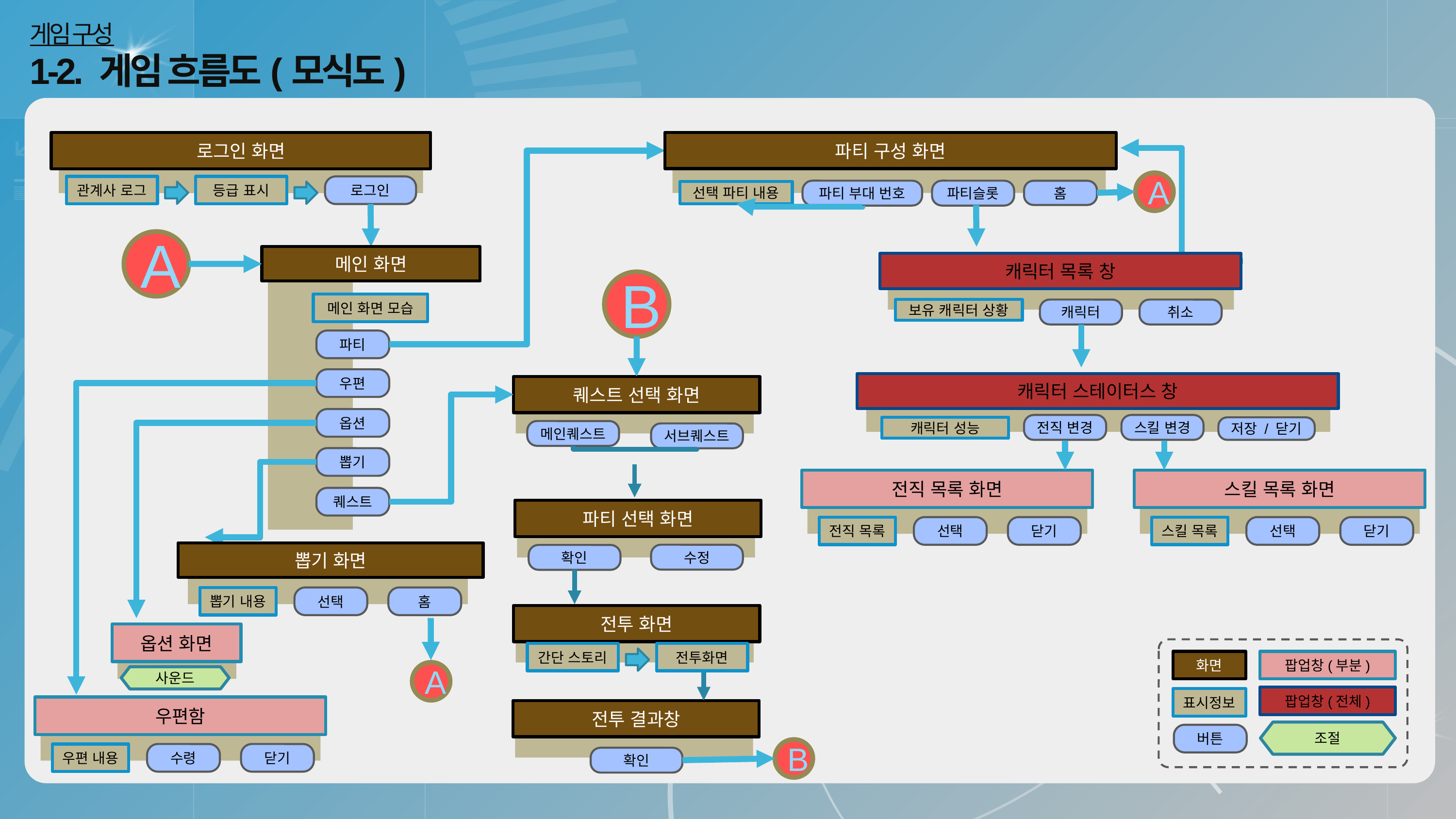

게임 구성
1-2. 게임 흐름도(모식도)

파티 구성 화면

선택 파티 내용
로그인 화면

관계사 로그
등급 표시
로그인

A
파티 부대 번호
파티슬롯
홈
A
메인 화면

메인 화면 모습
파티
우편
옵션
뽑기
퀘스트
캐릭터 목록 창

보유 캐릭터 상황
캐릭터
취소
B
캐릭터 스테이터스 창
퀘스트 선택 화면

메인퀘스트
서브퀘스트

캐릭터 성능
전직 변경
스킬 변경
저장 / 닫기
전직 목록 화면

전직 목록
선택
닫기
스킬 목록 화면

스킬 목록
선택
닫기
파티 선택 화면

수정
확인
뽑기 화면

뽑기 내용
선택
홈
전투 화면

옵션 화면

사운드

간단 스토리
전투화면

화면
팝업창(부분)
A
팝업창(전체)
표시정보
우편함

우편 내용
수령
닫기
전투 결과창

조절
버튼
B
확인